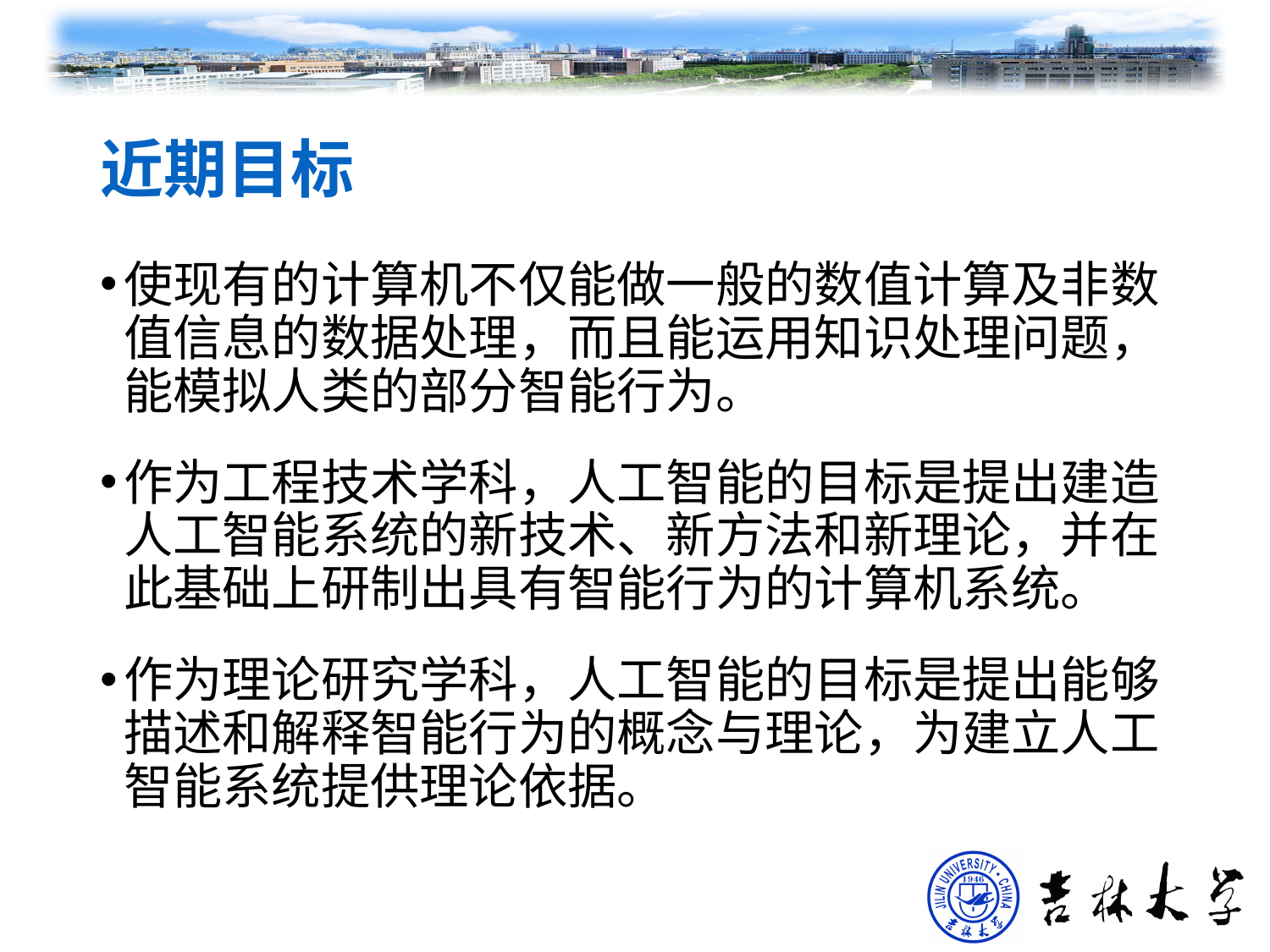

# 近期目标
使现有的计算机不仅能做一般的数值计算及非数值信息的数据处理，而且能运用知识处理问题，能模拟人类的部分智能行为。
作为工程技术学科，人工智能的目标是提出建造人工智能系统的新技术、新方法和新理论，并在此基础上研制出具有智能行为的计算机系统。
作为理论研究学科，人工智能的目标是提出能够描述和解释智能行为的概念与理论，为建立人工智能系统提供理论依据。